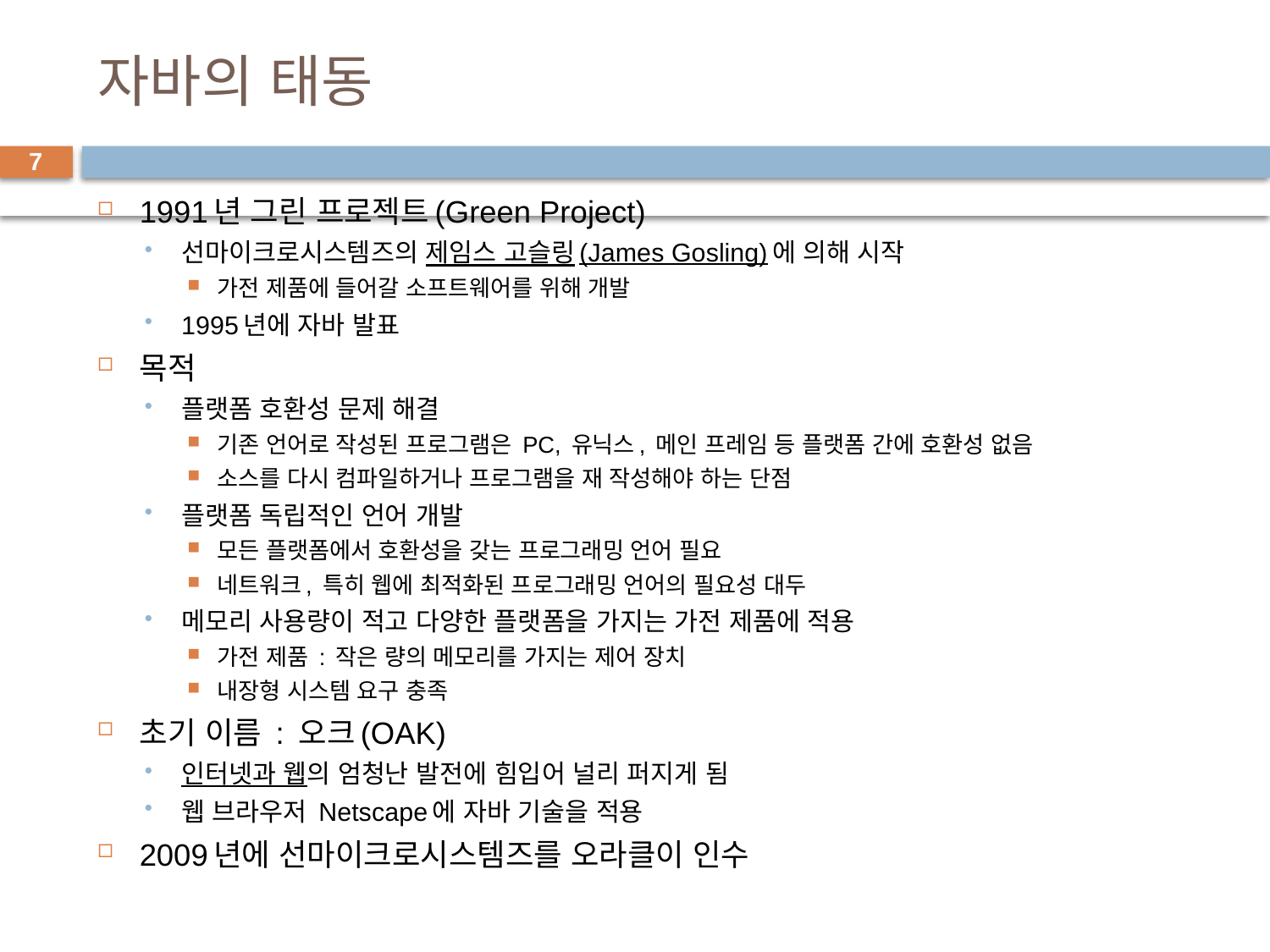

# 자바의 태동
7
1991년 그린 프로젝트(Green Project)
선마이크로시스템즈의 제임스 고슬링(James Gosling)에 의해 시작
가전 제품에 들어갈 소프트웨어를 위해 개발
1995년에 자바 발표
목적
플랫폼 호환성 문제 해결
기존 언어로 작성된 프로그램은 PC, 유닉스, 메인 프레임 등 플랫폼 간에 호환성 없음
소스를 다시 컴파일하거나 프로그램을 재 작성해야 하는 단점
플랫폼 독립적인 언어 개발
모든 플랫폼에서 호환성을 갖는 프로그래밍 언어 필요
네트워크, 특히 웹에 최적화된 프로그래밍 언어의 필요성 대두
메모리 사용량이 적고 다양한 플랫폼을 가지는 가전 제품에 적용
가전 제품 : 작은 량의 메모리를 가지는 제어 장치
내장형 시스템 요구 충족
초기 이름 : 오크(OAK)
인터넷과 웹의 엄청난 발전에 힘입어 널리 퍼지게 됨
웹 브라우저 Netscape에 자바 기술을 적용
2009년에 선마이크로시스템즈를 오라클이 인수